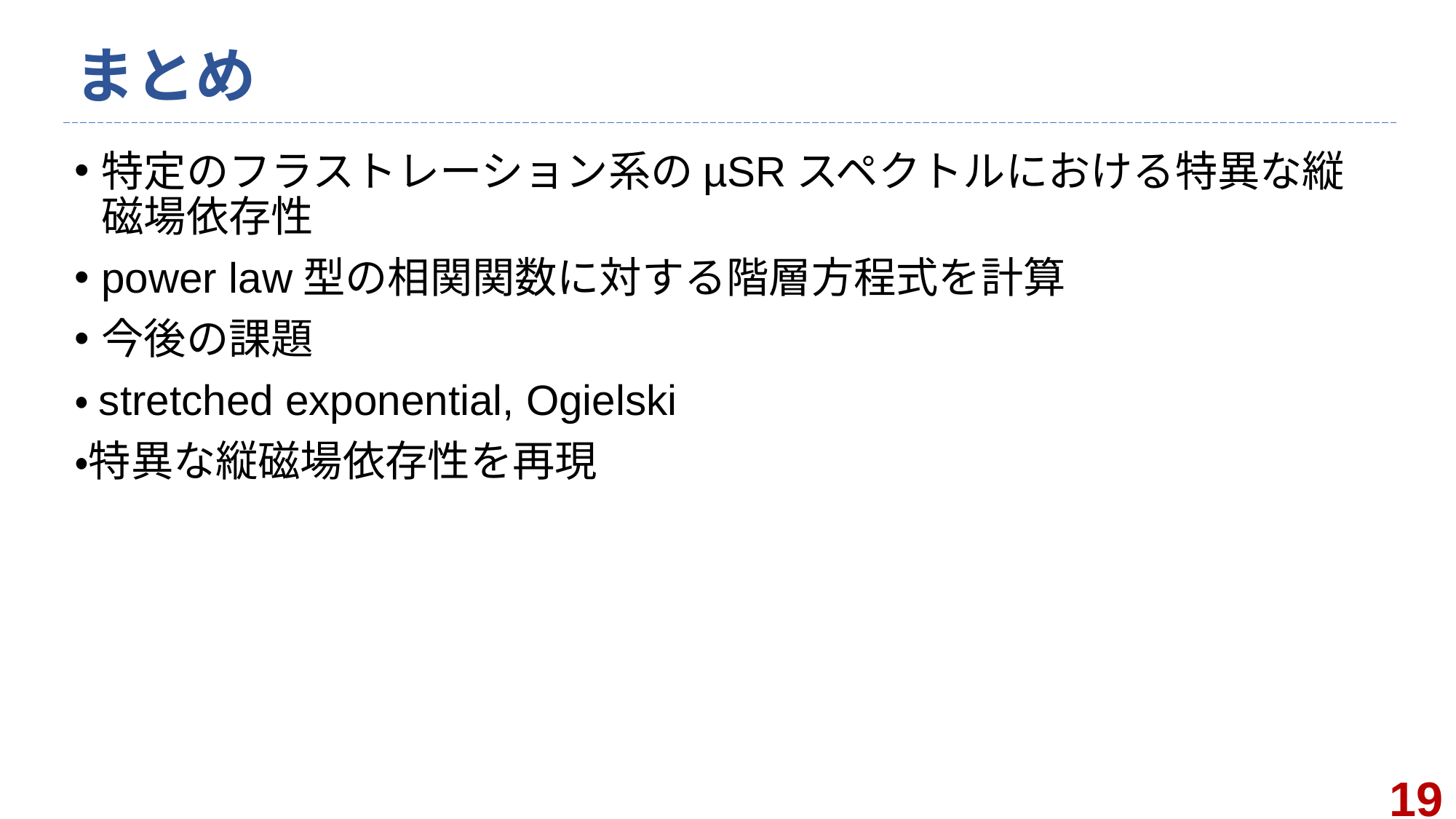

# まとめ
特定のフラストレーション系のµSRスペクトルにおける特異な縦磁場依存性
power law型の相関関数に対する階層方程式を計算
今後の課題
・stretched exponential, Ogielski
・特異な縦磁場依存性を再現
19